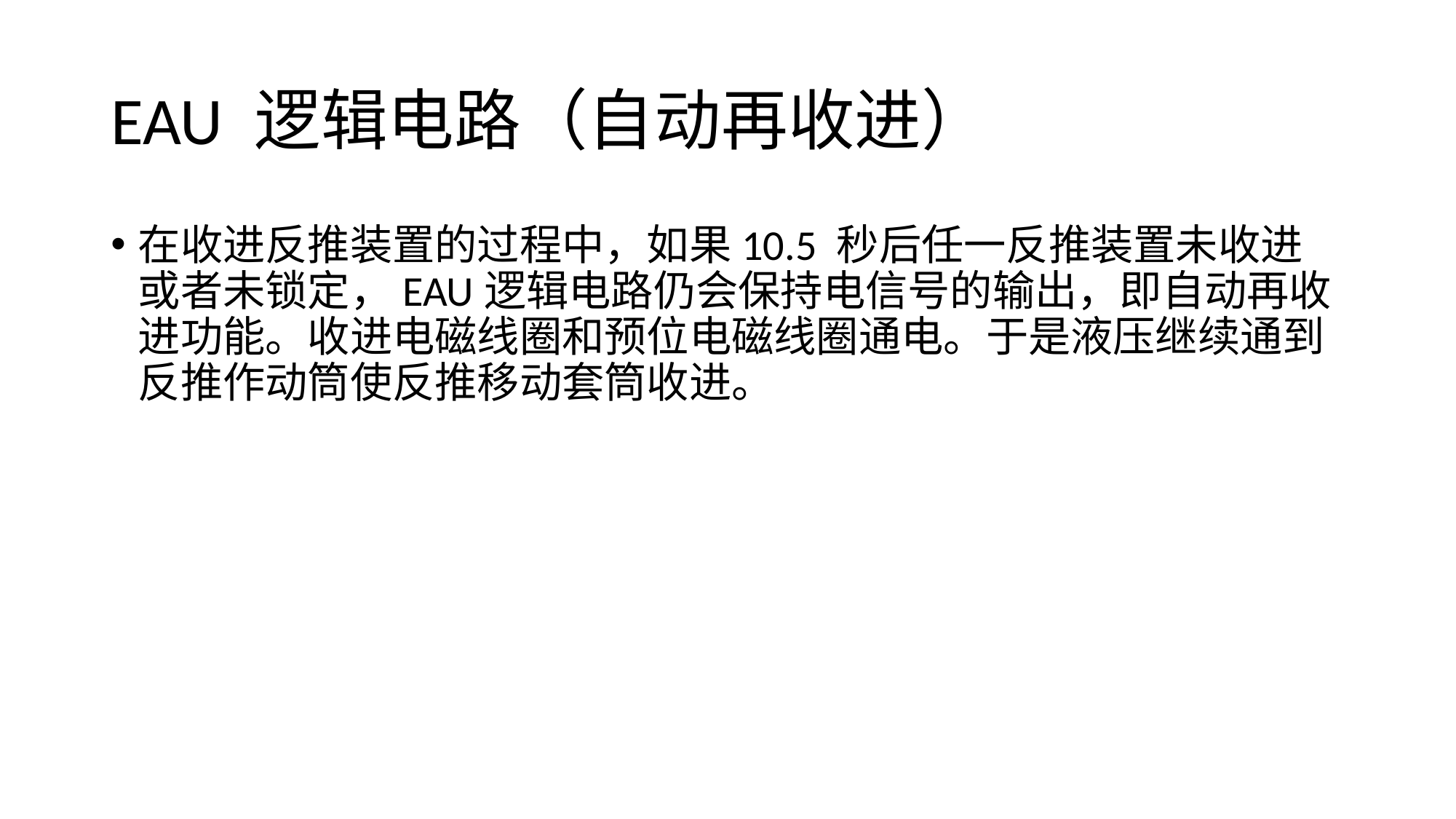

# EAU 逻辑电路（自动再收进）
在收进反推装置的过程中，如果10.5 秒后任一反推装置未收进或者未锁定，EAU逻辑电路仍会保持电信号的输出，即自动再收进功能。收进电磁线圈和预位电磁线圈通电。于是液压继续通到反推作动筒使反推移动套筒收进。